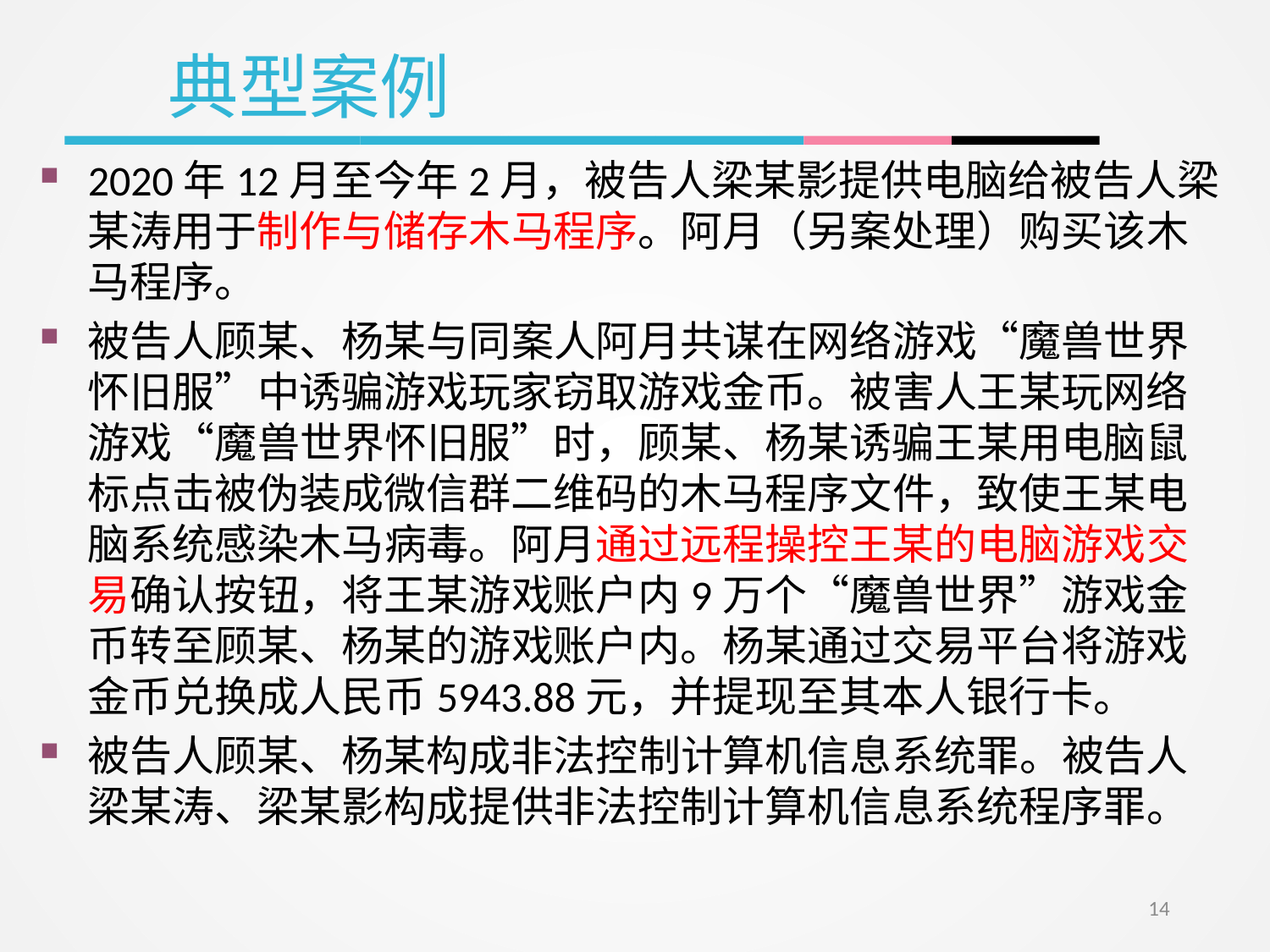

典型案例

2020年12月至今年2月，被告人梁某影提供电脑给被告人梁某涛用于制作与储存木马程序。阿月（另案处理）购买该木马程序。
被告人顾某、杨某与同案人阿月共谋在网络游戏“魔兽世界怀旧服”中诱骗游戏玩家窃取游戏金币。被害人王某玩网络游戏“魔兽世界怀旧服”时，顾某、杨某诱骗王某用电脑鼠标点击被伪装成微信群二维码的木马程序文件，致使王某电脑系统感染木马病毒。阿月通过远程操控王某的电脑游戏交易确认按钮，将王某游戏账户内9万个“魔兽世界”游戏金币转至顾某、杨某的游戏账户内。杨某通过交易平台将游戏金币兑换成人民币5943.88元，并提现至其本人银行卡。
被告人顾某、杨某构成非法控制计算机信息系统罪。被告人梁某涛、梁某影构成提供非法控制计算机信息系统程序罪。
14